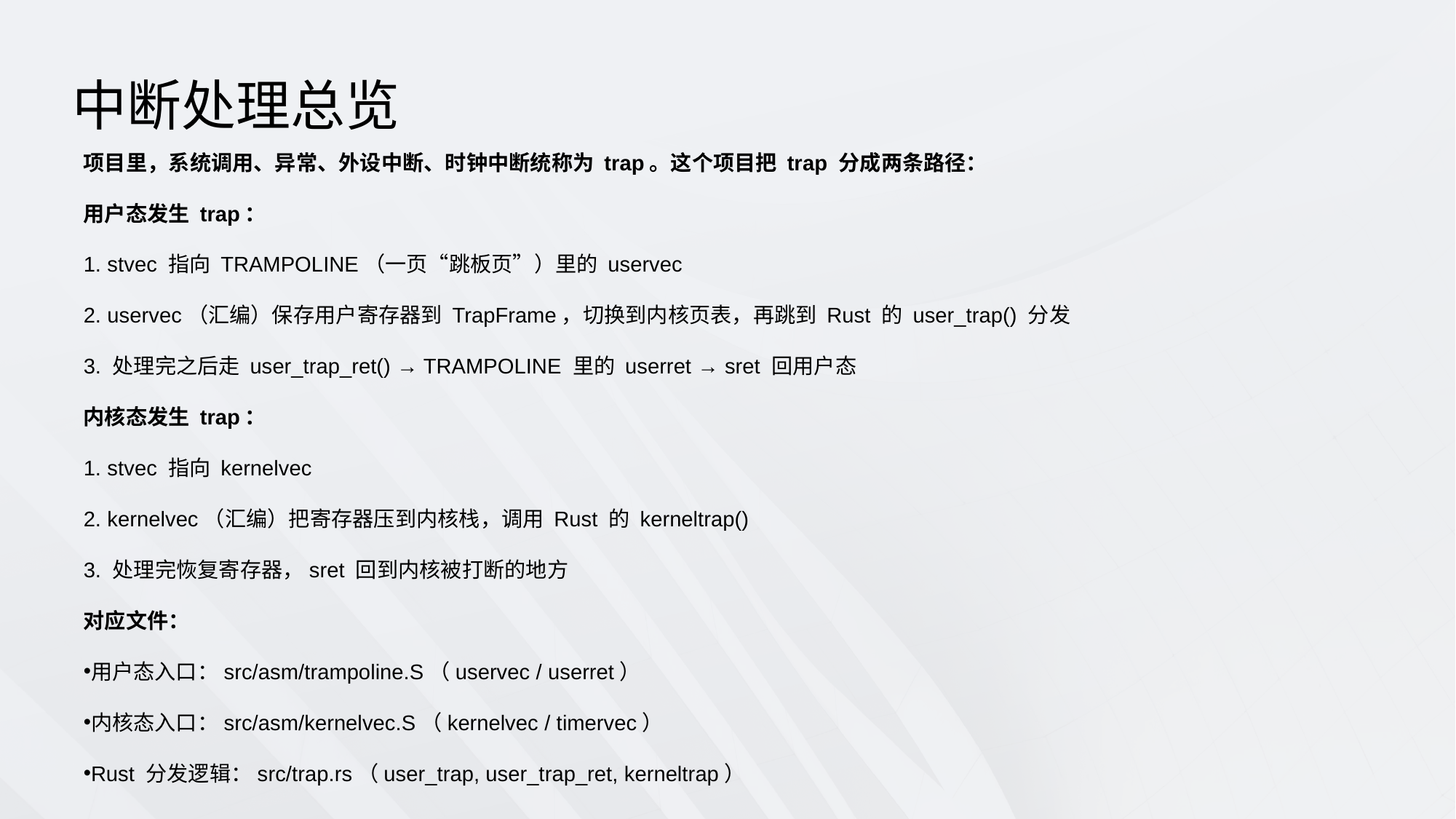

中断处理总览
项目里，系统调用、异常、外设中断、时钟中断统称为 trap。这个项目把 trap 分成两条路径：

用户态发生 trap：

1. stvec 指向 TRAMPOLINE（一页“跳板页”）里的 uservec

2. uservec（汇编）保存用户寄存器到 TrapFrame，切换到内核页表，再跳到 Rust 的 user_trap() 分发

3. 处理完之后走 user_trap_ret() → TRAMPOLINE 里的 userret → sret 回用户态

内核态发生 trap：

1. stvec 指向 kernelvec

2. kernelvec（汇编）把寄存器压到内核栈，调用 Rust 的 kerneltrap()

3. 处理完恢复寄存器，sret 回到内核被打断的地方

对应文件：

用户态入口：src/asm/trampoline.S（uservec / userret）

内核态入口：src/asm/kernelvec.S（kernelvec / timervec）

Rust 分发逻辑：src/trap.rs（user_trap, user_trap_ret, kerneltrap）